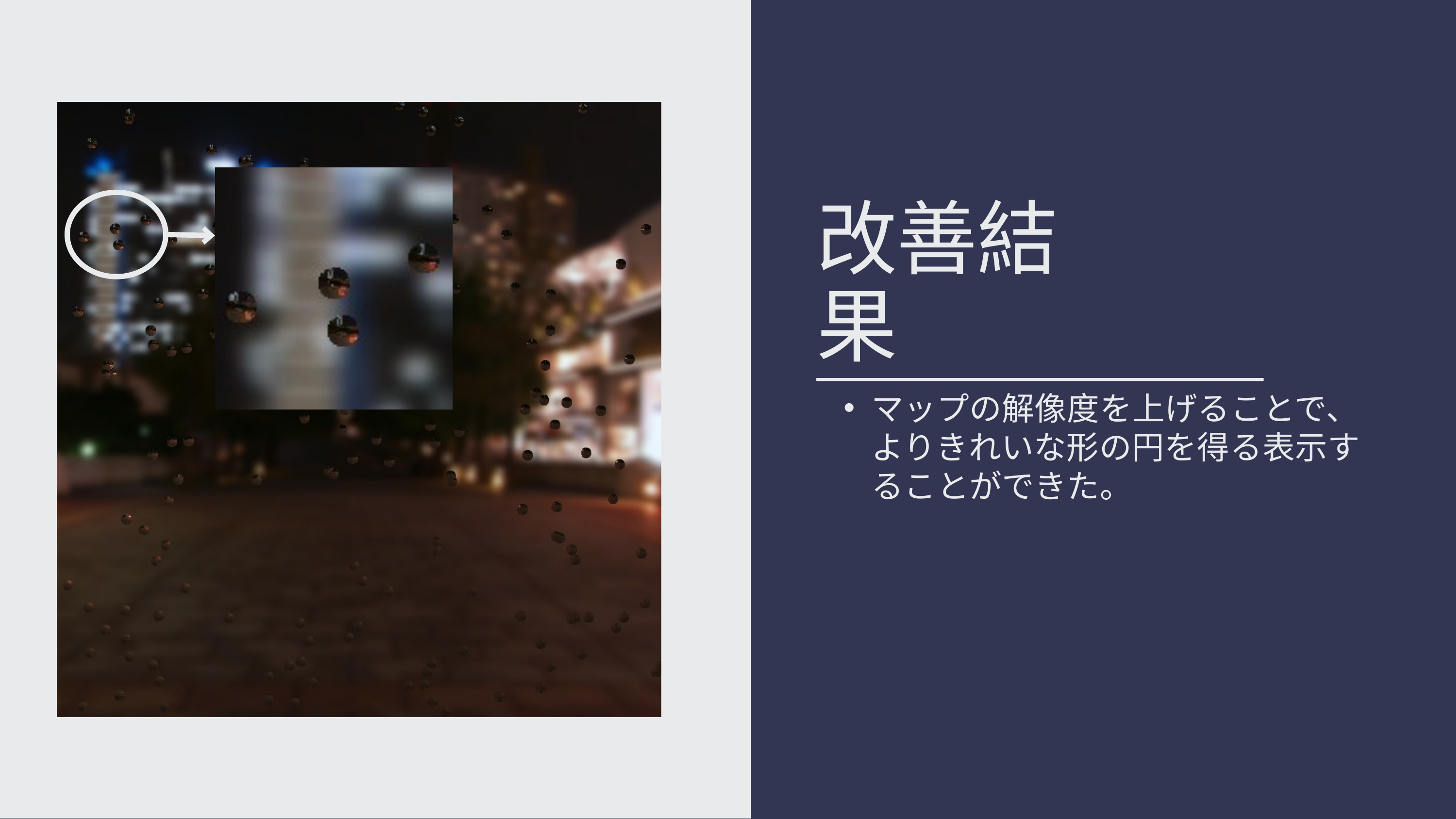

改善結果

マップの解像度を上げることで、よりきれいな形の円を得る表示することができた。